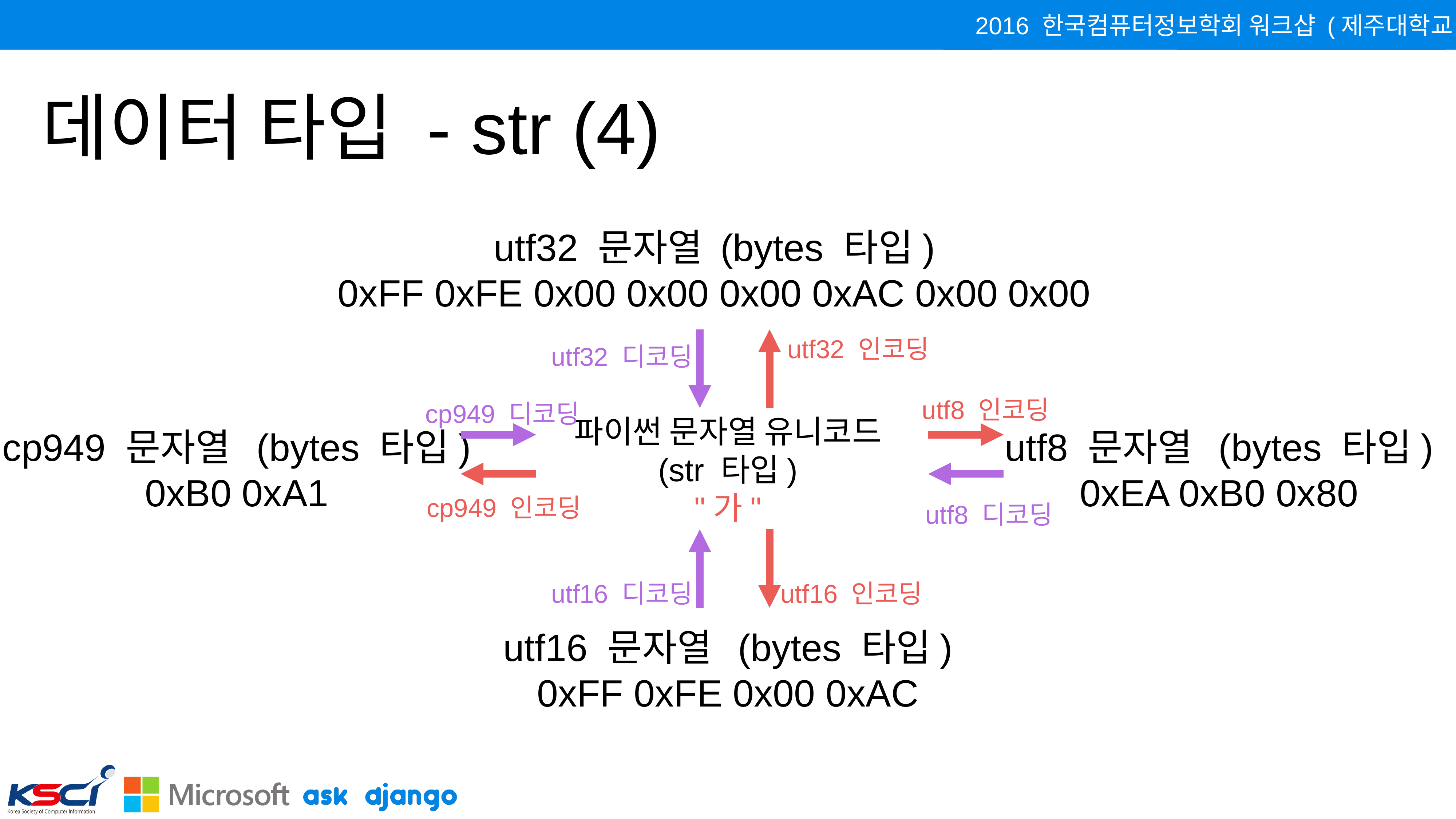

# 데이터 타입 - str (4)
utf32 문자열 (bytes 타입)
0xFF 0xFE 0x00 0x00 0x00 0xAC 0x00 0x00

utf32 인코딩
utf32 디코딩
utf8 인코딩
cp949 디코딩
파이썬 문자열 유니코드
(str 타입)
"가"
cp949 문자열  (bytes 타입)
0xB0 0xA1
utf8 문자열  (bytes 타입)
0xEA 0xB0 0x80

cp949 인코딩
utf8 디코딩

utf16 디코딩
utf16 인코딩
utf16 문자열  (bytes 타입)
0xFF 0xFE 0x00 0xAC